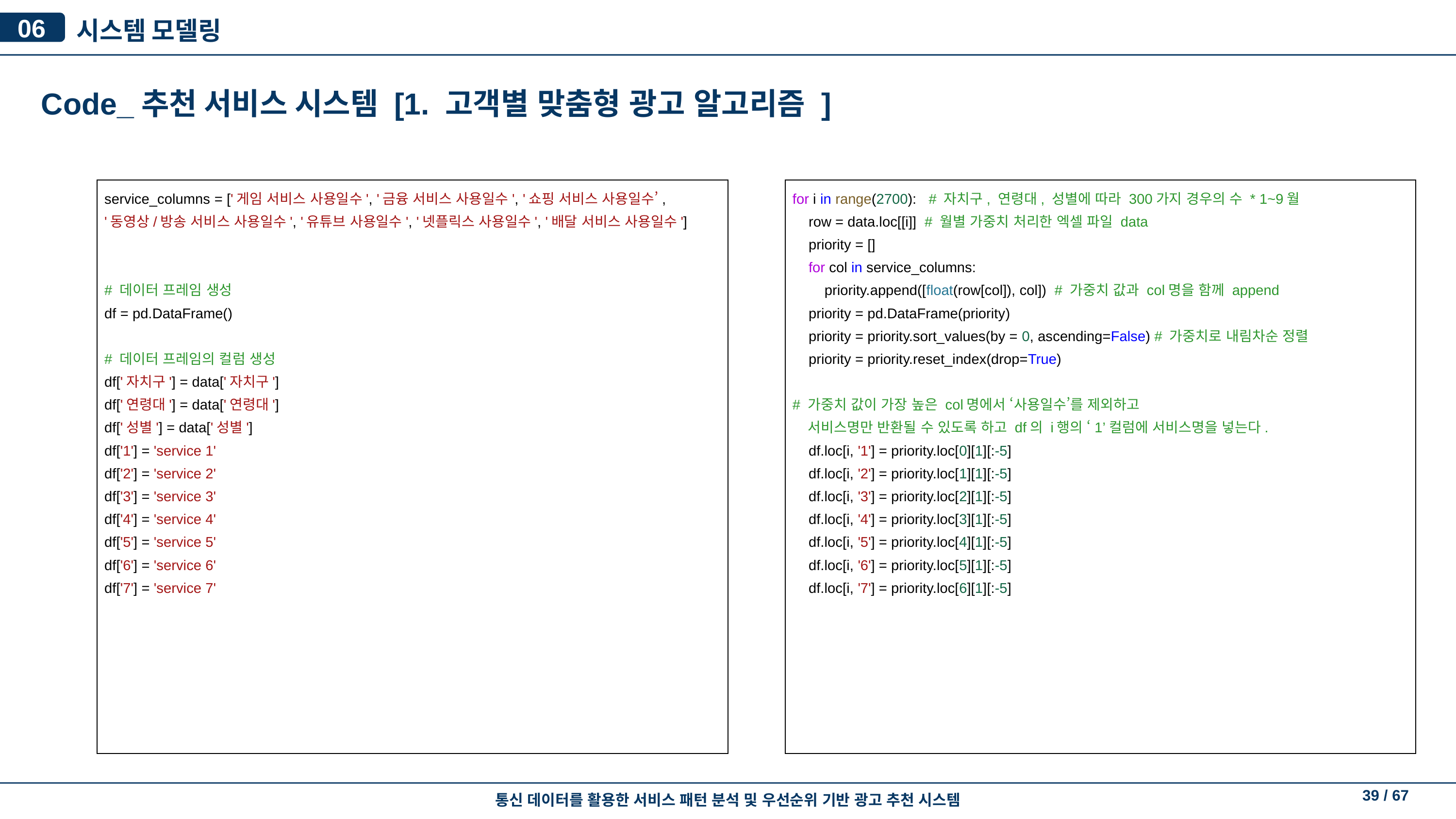

시스템 모델링
06

Code_추천 서비스 시스템 [1. 고객별 맞춤형 광고 알고리즘 ]
service_columns = ['게임 서비스 사용일수', '금융 서비스 사용일수', '쇼핑 서비스 사용일수’,
'동영상/방송 서비스 사용일수', '유튜브 사용일수', '넷플릭스 사용일수', '배달 서비스 사용일수']

# 데이터 프레임 생성
df = pd.DataFrame()

# 데이터 프레임의 컬럼 생성
df['자치구'] = data['자치구']
df['연령대'] = data['연령대']
df['성별'] = data['성별']
df['1'] = 'service 1'
df['2'] = 'service 2'
df['3'] = 'service 3'
df['4'] = 'service 4'
df['5'] = 'service 5'
df['6'] = 'service 6'
df['7'] = 'service 7'
for i in range(2700):   # 자치구, 연령대, 성별에 따라 300가지 경우의 수 * 1~9월
    row = data.loc[[i]]  # 월별 가중치 처리한 엑셀 파일 data
    priority = []
    for col in service_columns:
        priority.append([float(row[col]), col])  # 가중치 값과 col명을 함께 append
    priority = pd.DataFrame(priority)
    priority = priority.sort_values(by = 0, ascending=False) # 가중치로 내림차순 정렬
    priority = priority.reset_index(drop=True)

# 가중치 값이 가장 높은 col명에서 ‘사용일수’를 제외하고
   서비스명만 반환될 수 있도록 하고 df의 i행의 ‘1’컬럼에 서비스명을 넣는다.
    df.loc[i, '1'] = priority.loc[0][1][:-5]
    df.loc[i, '2'] = priority.loc[1][1][:-5]
    df.loc[i, '3'] = priority.loc[2][1][:-5]
    df.loc[i, '4'] = priority.loc[3][1][:-5]
    df.loc[i, '5'] = priority.loc[4][1][:-5]
    df.loc[i, '6'] = priority.loc[5][1][:-5]
    df.loc[i, '7'] = priority.loc[6][1][:-5]